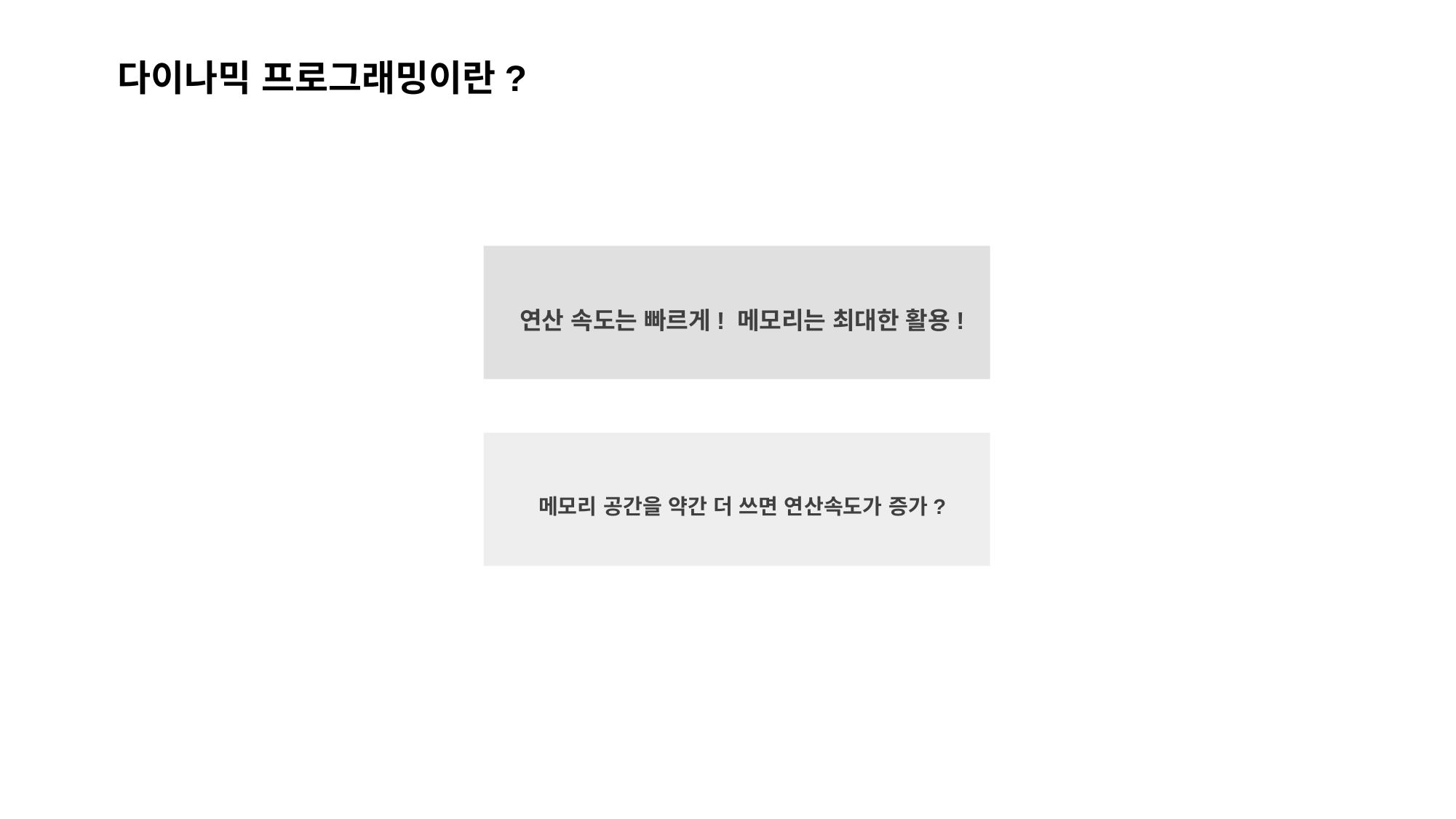

다이나믹 프로그래밍이란?
연산 속도는 빠르게! 메모리는 최대한 활용!
메모리 공간을 약간 더 쓰면 연산속도가 증가?